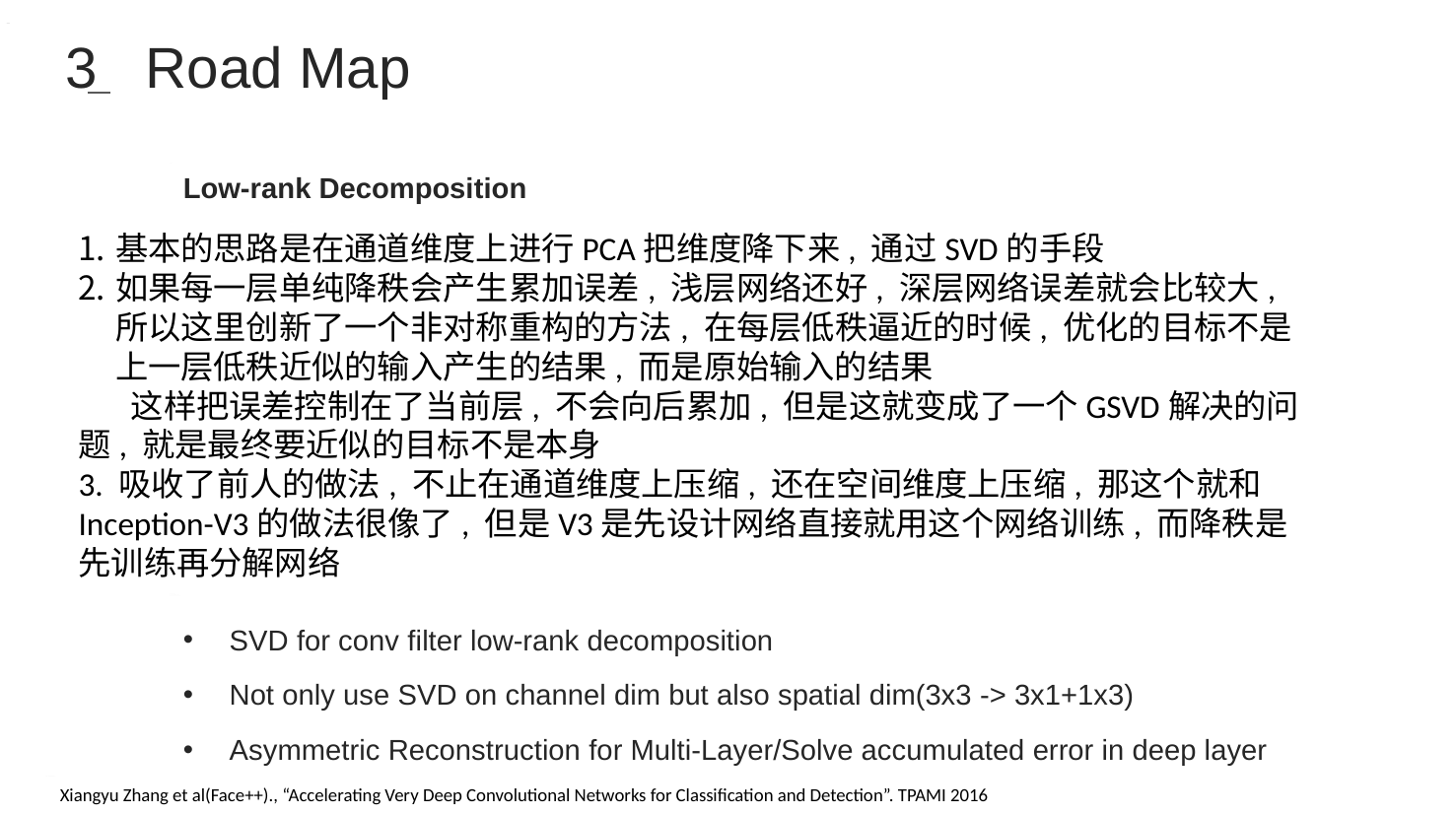

3   Road Map
Low-rank Decomposition
基本的思路是在通道维度上进行PCA把维度降下来, 通过SVD的手段
如果每一层单纯降秩会产生累加误差, 浅层网络还好, 深层网络误差就会比较大, 所以这里创新了一个非对称重构的方法, 在每层低秩逼近的时候, 优化的目标不是上一层低秩近似的输入产生的结果, 而是原始输入的结果
      这样把误差控制在了当前层, 不会向后累加, 但是这就变成了一个GSVD解决的问题, 就是最终要近似的目标不是本身
3. 吸收了前人的做法, 不止在通道维度上压缩, 还在空间维度上压缩, 那这个就和Inception-V3的做法很像了, 但是V3是先设计网络直接就用这个网络训练, 而降秩是先训练再分解网络
SVD for conv filter low-rank decomposition
Not only use SVD on channel dim but also spatial dim(3x3 -> 3x1+1x3)
Asymmetric Reconstruction for Multi-Layer/Solve accumulated error in deep layer
Xiangyu Zhang et al(Face++)., “Accelerating Very Deep Convolutional Networks for Classification and Detection”. TPAMI 2016